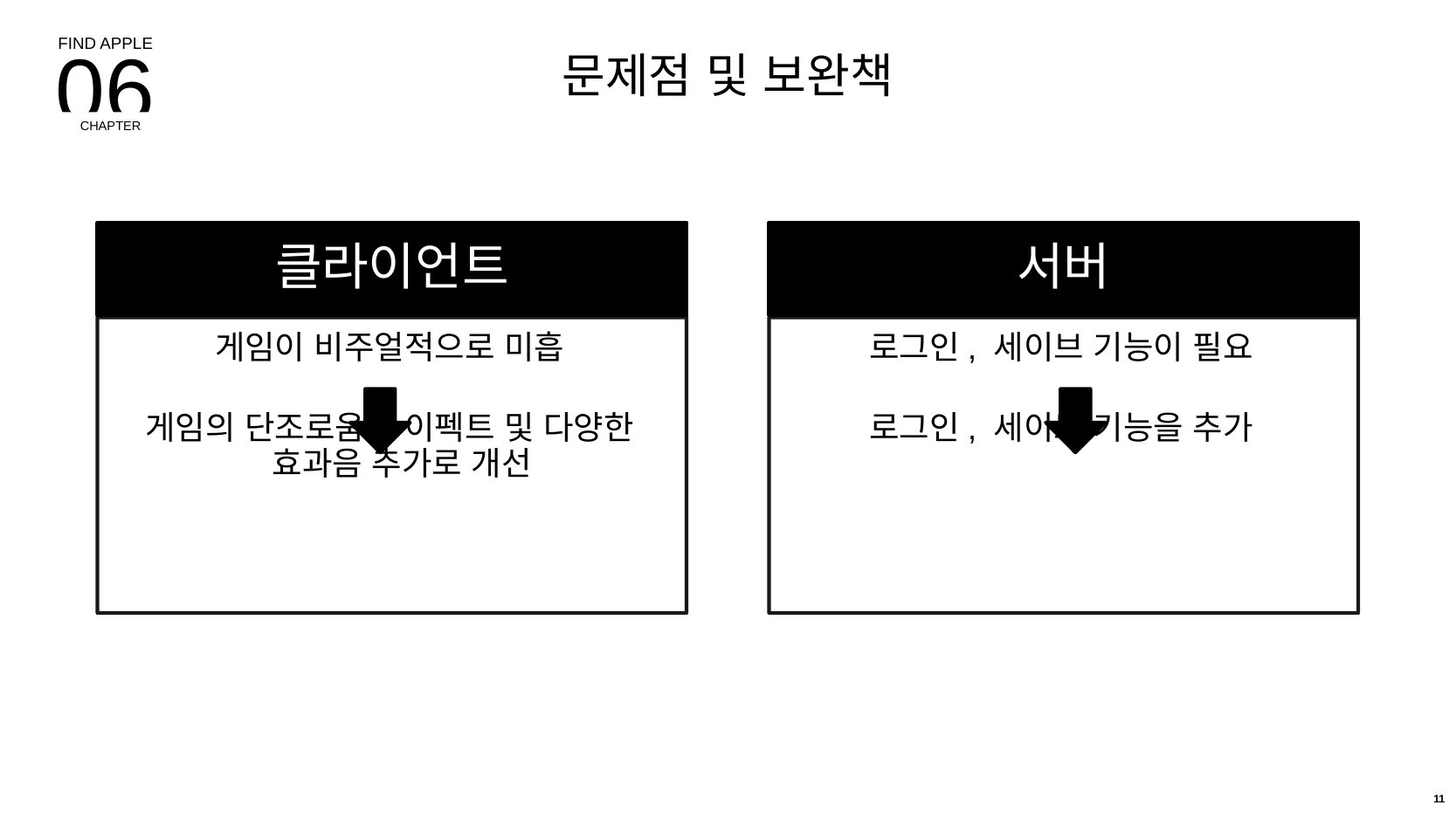

FIND APPLE

06
CHAPTER
문제점 및 보완책
클라이언트
게임이 비주얼적으로 미흡

게임의 단조로움을 이펙트 및 다양한 효과음 추가로 개선
서버
로그인, 세이브 기능이 필요

로그인, 세이브 기능을 추가

11